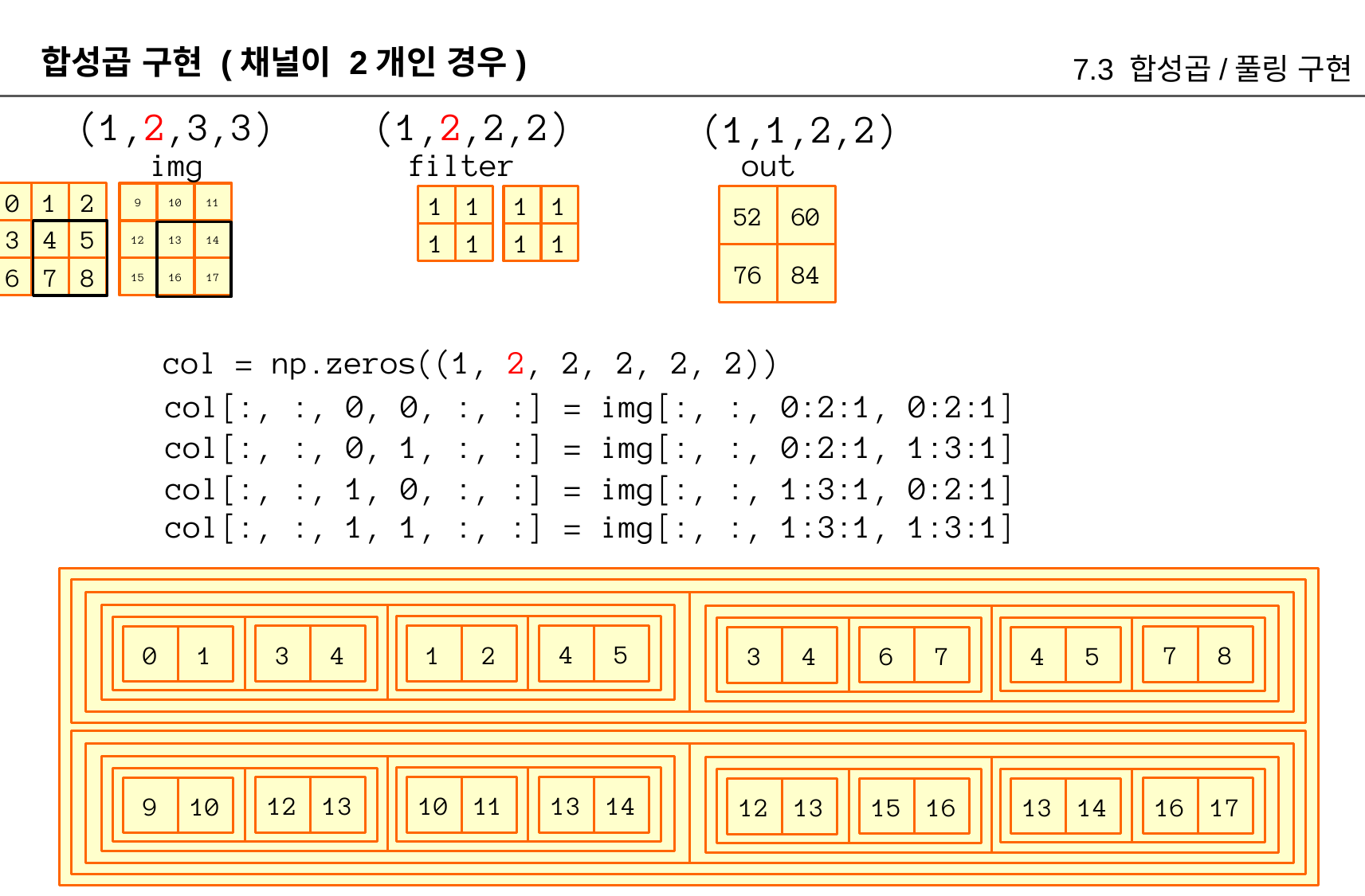

합성곱 구현 (채널이 2개인 경우)
7.3 합성곱/풀링 구현
(1,2,2,2)
(1,2,3,3)
(1,1,2,2)
img
filter
out
0
1
2
3
4
5
6
7
8
9
10
11
12
13
14
15
16
17
1
1
1
1
1
1
1
1
52
60
76
84

col = np.zeros((1, 2, 2, 2, 2, 2))
col[:, :, 0, 0, :, :] = img[:, :, 0:2:1, 0:2:1]
col[:, :, 0, 1, :, :] = img[:, :, 0:2:1, 1:3:1]
col[:, :, 1, 0, :, :] = img[:, :, 1:3:1, 0:2:1]
col[:, :, 1, 1, :, :] = img[:, :, 1:3:1, 1:3:1]

4
5
3
4
1
2
0
1
7
8
6
7
4
5
3
4

13
14
12
13
10
11
9
10
16
17
15
16
13
14
12
13